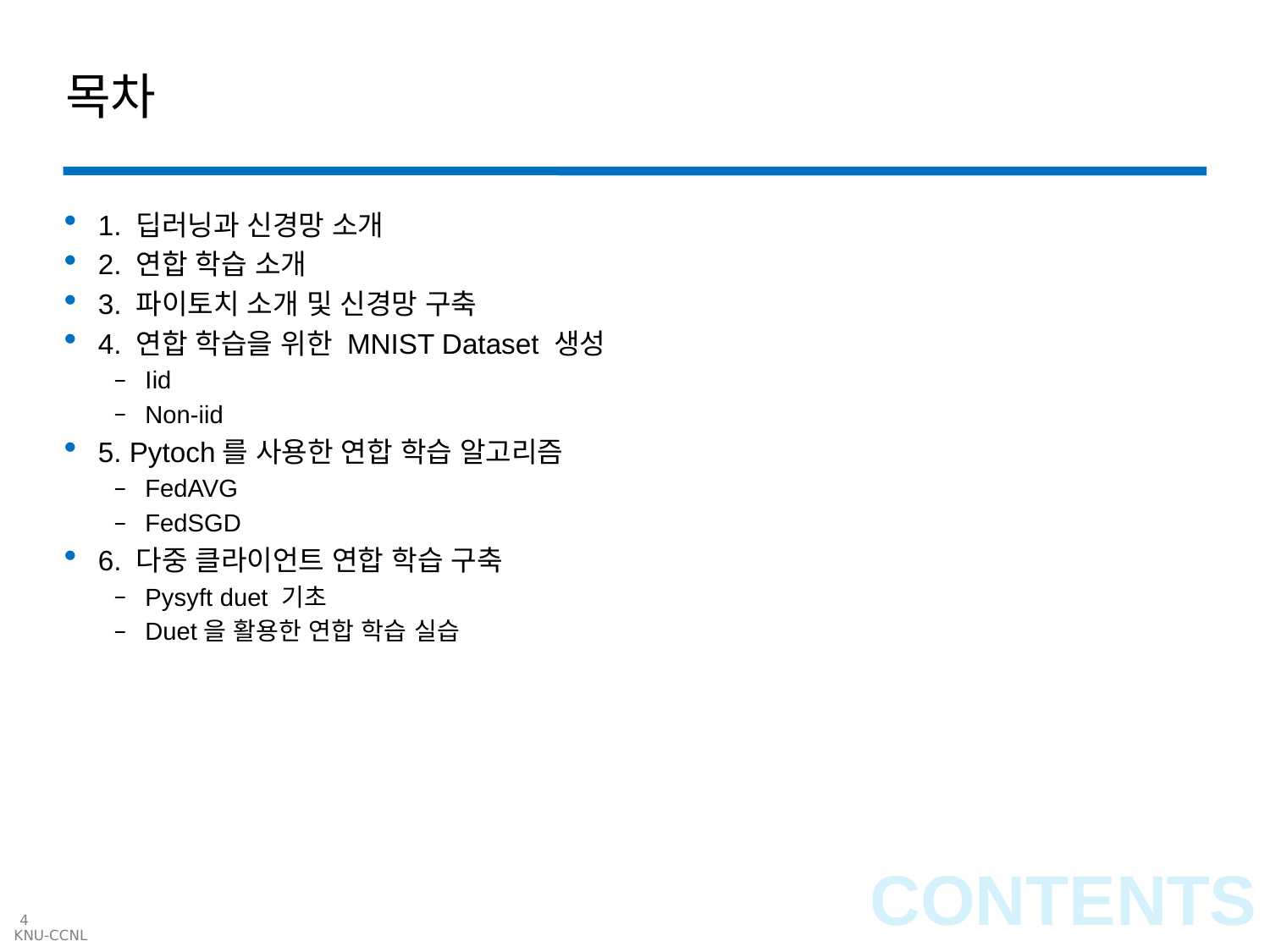

# 목차
1. 딥러닝과 신경망 소개
2. 연합 학습 소개
3. 파이토치 소개 및 신경망 구축
4. 연합 학습을 위한 MNIST Dataset 생성
Iid
Non-iid
5. Pytoch를 사용한 연합 학습 알고리즘
FedAVG
FedSGD
6. 다중 클라이언트 연합 학습 구축
Pysyft duet 기초
Duet을 활용한 연합 학습 실습

CONTENTS